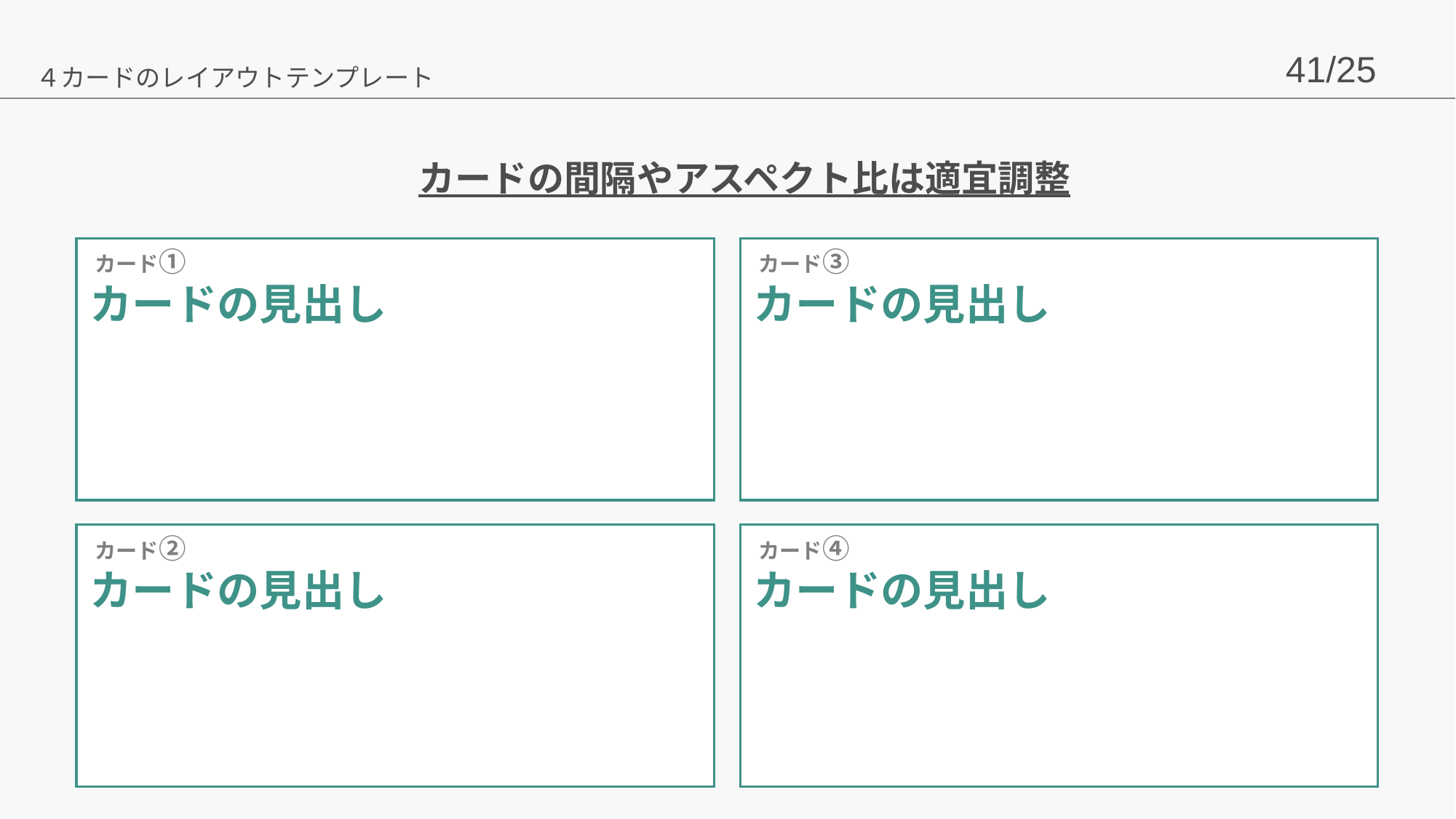

４カードのレイアウトテンプレート
# カードの間隔やアスペクト比は適宜調整

カード①
カード③
カードの見出し
カードの見出し

カード②
カード④
カードの見出し
カードの見出し